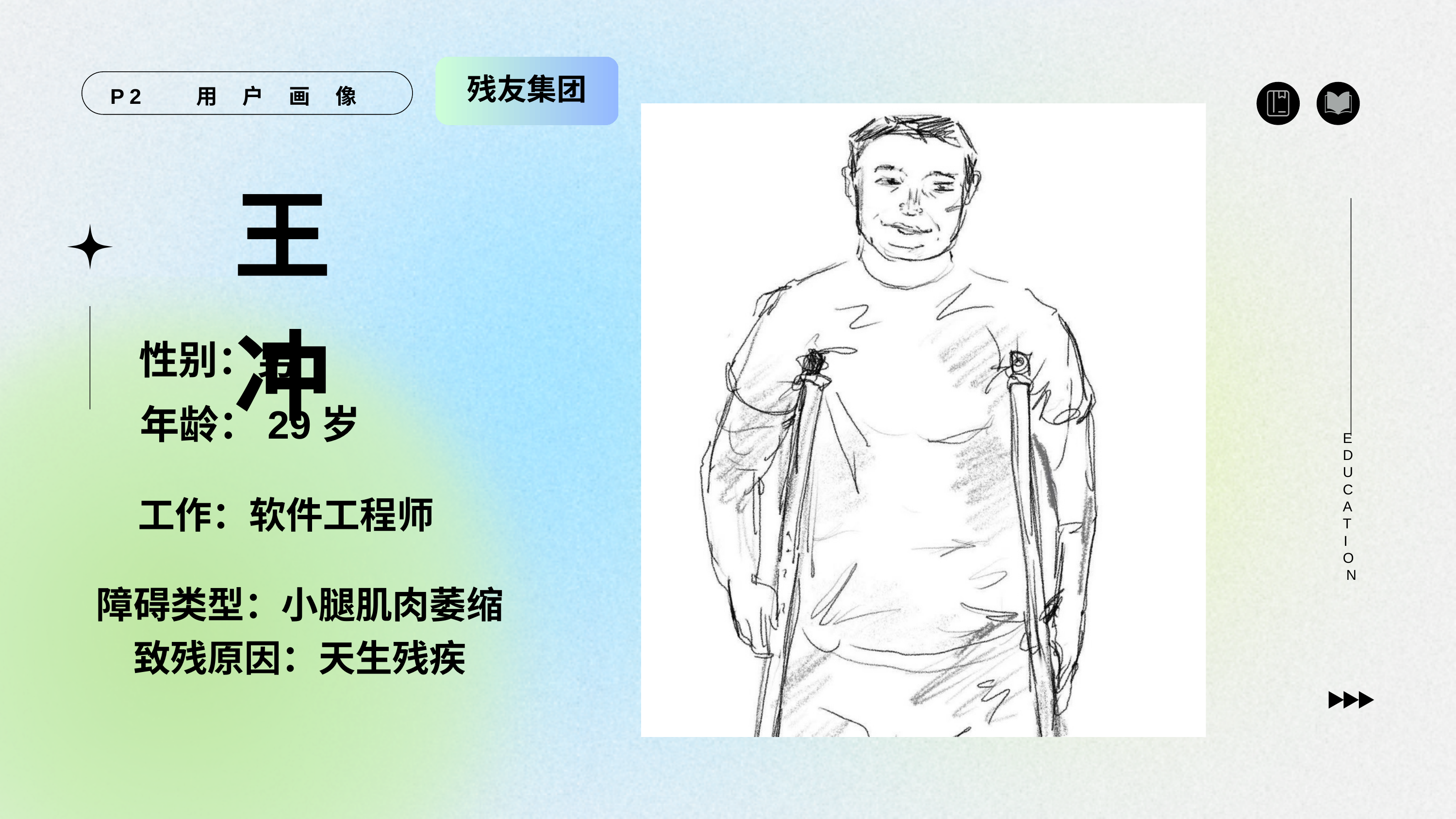

残友集团

P2    用  户  画  像

王冲

性别：男
年龄：29岁
EDUCATION
工作：软件工程师
障碍类型：小腿肌肉萎缩
致残原因：天生残疾